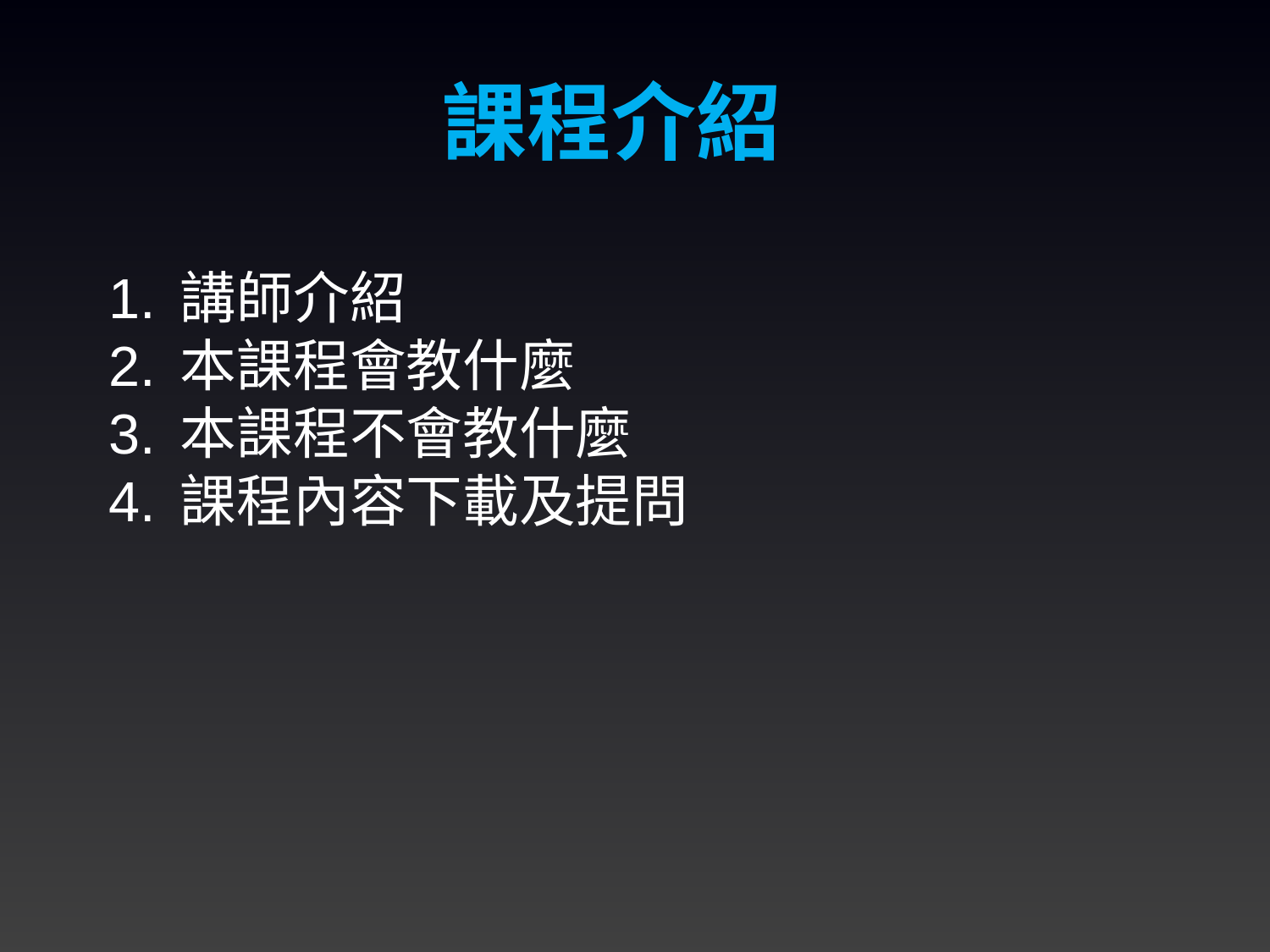

課程介紹
講師介紹
本課程會教什麼
本課程不會教什麼
課程內容下載及提問